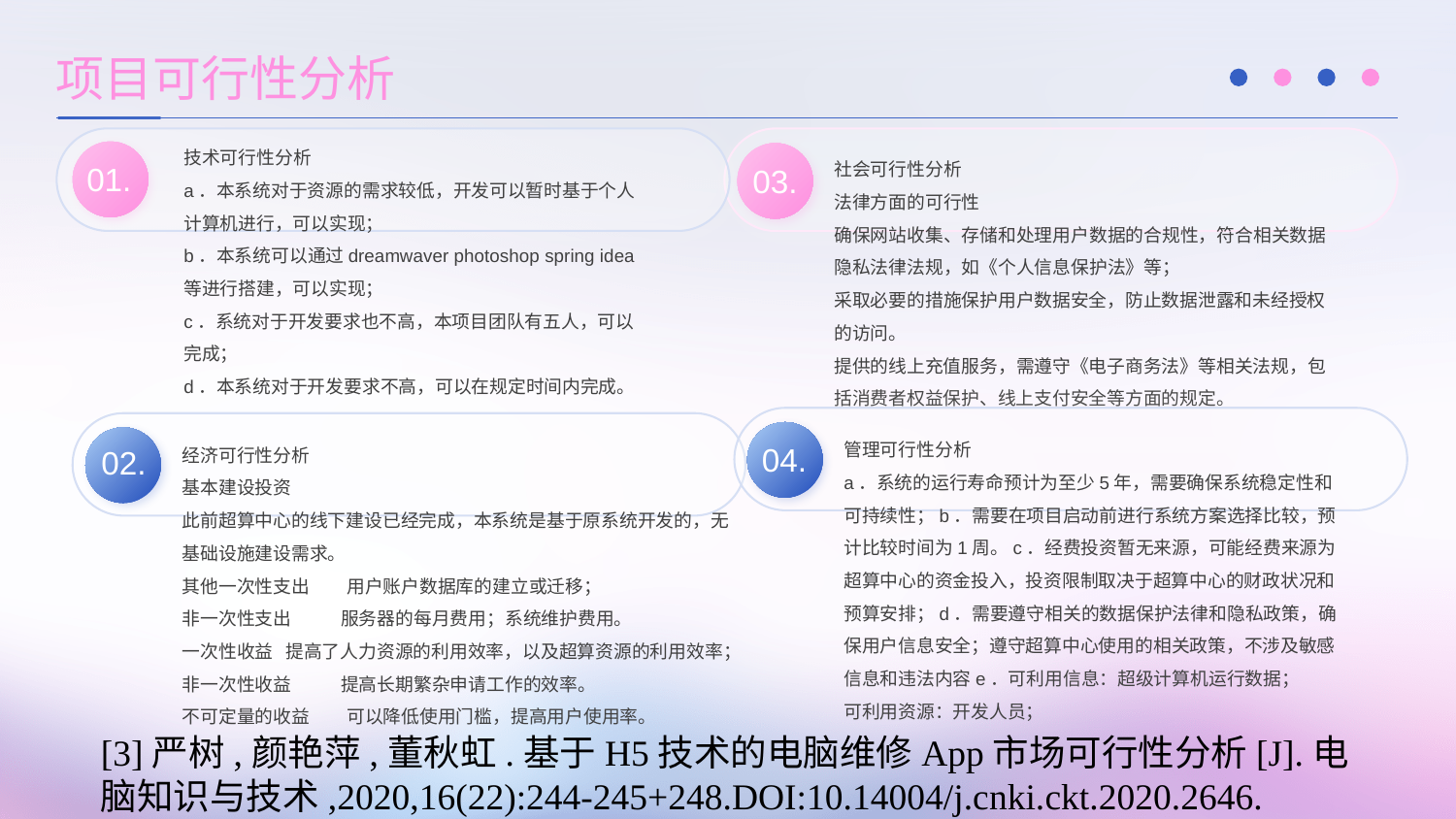

项目可行性分析

技术可行性分析
a．本系统对于资源的需求较低，开发可以暂时基于个人计算机进行，可以实现；
b．本系统可以通过dreamwaver photoshop spring idea等进行搭建，可以实现；
c．系统对于开发要求也不高，本项目团队有五人，可以完成；
d．本系统对于开发要求不高，可以在规定时间内完成。

01.

社会可行性分析
法律方面的可行性
确保网站收集、存储和处理用户数据的合规性，符合相关数据隐私法律法规，如《个人信息保护法》等；
采取必要的措施保护用户数据安全，防止数据泄露和未经授权的访问。
提供的线上充值服务，需遵守《电子商务法》等相关法规，包括消费者权益保护、线上支付安全等方面的规定。

03.

管理可行性分析
a．系统的运行寿命预计为至少5年，需要确保系统稳定性和可持续性；b．需要在项目启动前进行系统方案选择比较，预计比较时间为1周。c．经费投资暂无来源，可能经费来源为超算中心的资金投入，投资限制取决于超算中心的财政状况和预算安排；d．需要遵守相关的数据保护法律和隐私政策，确保用户信息安全；遵守超算中心使用的相关政策，不涉及敏感信息和违法内容e．可利用信息：超级计算机运行数据；
可利用资源：开发人员；

04.

经济可行性分析
基本建设投资
此前超算中心的线下建设已经完成，本系统是基于原系统开发的，无基础设施建设需求。
其他一次性支出         用户账户数据库的建立或迁移；
非一次性支出            服务器的每月费用；系统维护费用。
一次性收益   提高了人力资源的利用效率，以及超算资源的利用效率；
非一次性收益            提高长期繁杂申请工作的效率。
不可定量的收益         可以降低使用门槛，提高用户使用率。

02.
[3]严树,颜艳萍,董秋虹.基于H5技术的电脑维修App市场可行性分析[J].电脑知识与技术,2020,16(22):244-245+248.DOI:10.14004/j.cnki.ckt.2020.2646.